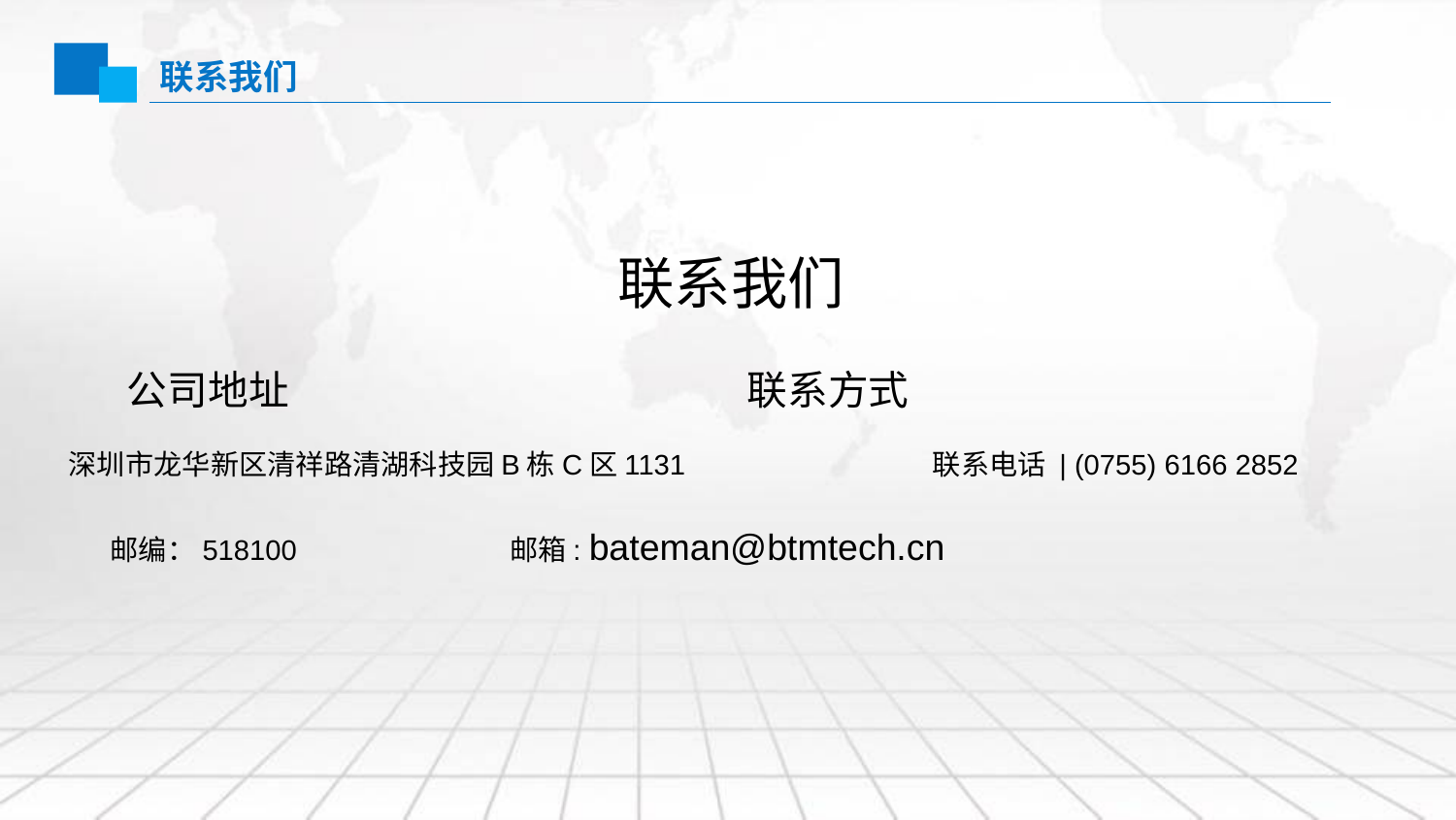

联系我们

联系我们
      公司地址                                                   联系方式
深圳市龙华新区清祥路清湖科技园B栋C区1131                              联系电话 | (0755) 6166 2852
    邮编：518100                    邮箱: bateman@btmtech.cn